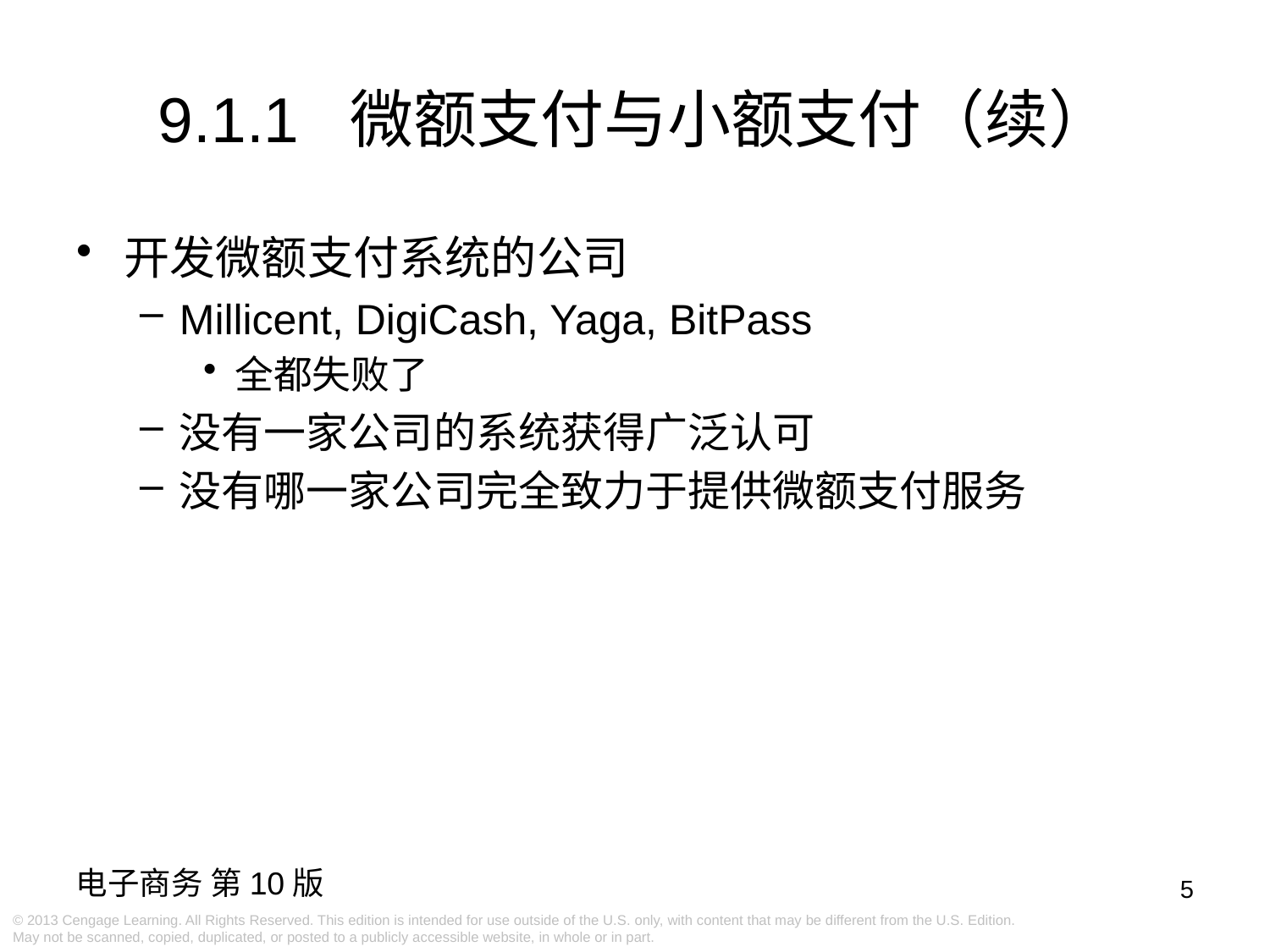

9.1.1  微额支付与小额支付（续）
开发微额支付系统的公司
Millicent, DigiCash, Yaga, BitPass
全都失败了
没有一家公司的系统获得广泛认可
没有哪一家公司完全致力于提供微额支付服务
5